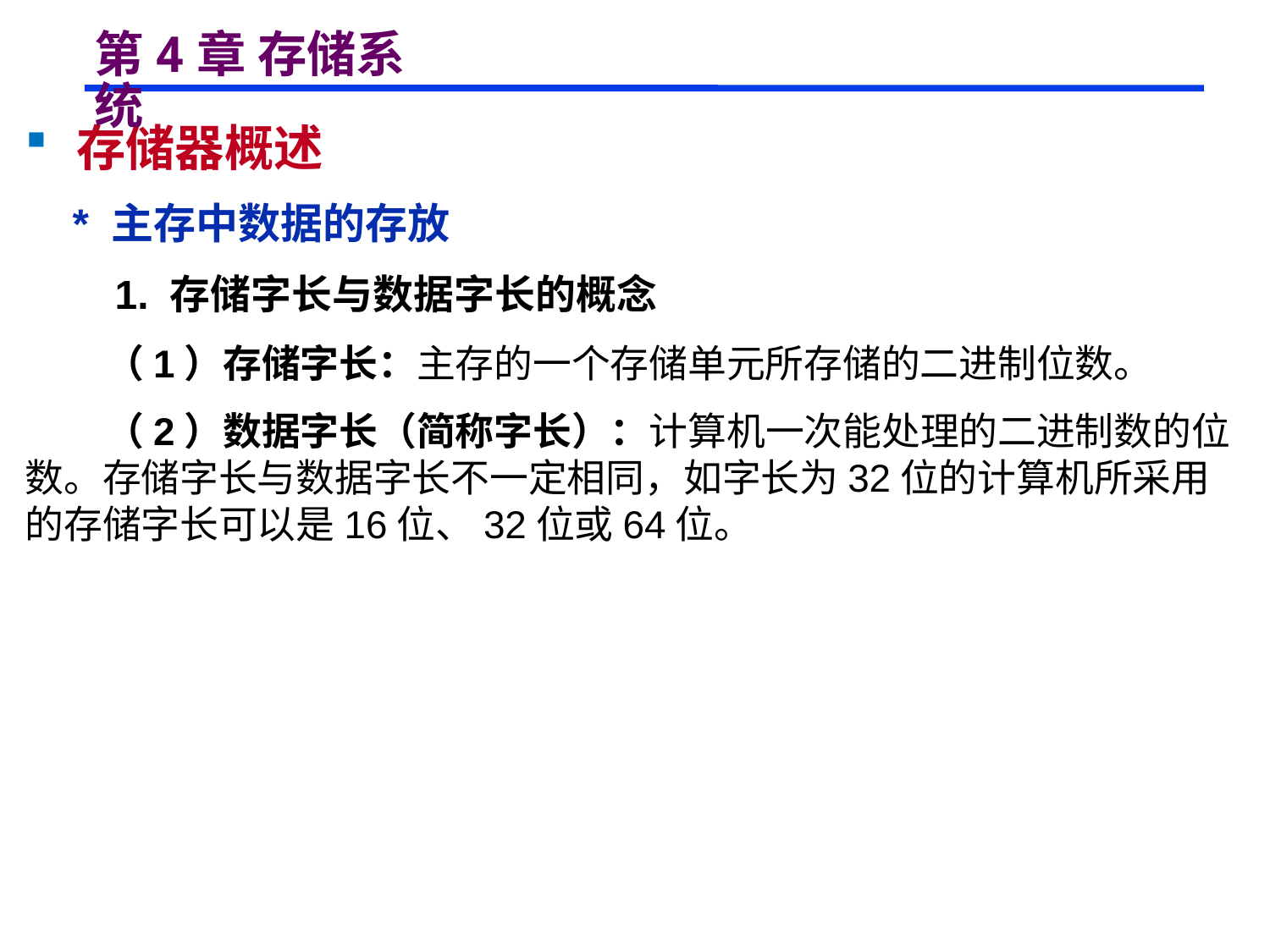

# 第4章 存储系统
 存储器概述
    * 主存中数据的存放
        1. 存储字长与数据字长的概念
        （1）存储字长：主存的一个存储单元所存储的二进制位数。
        （2）数据字长（简称字长）：计算机一次能处理的二进制数的位数。存储字长与数据字长不一定相同，如字长为32位的计算机所采用的存储字长可以是16位、32位或64位。